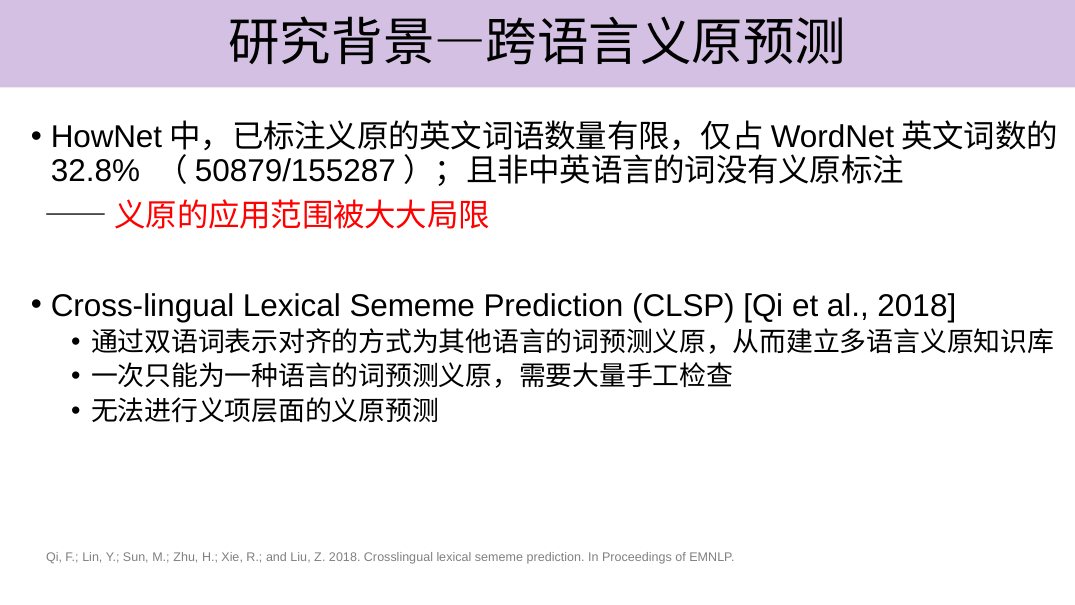

研究背景—跨语言义原预测
HowNet中，已标注义原的英文词语数量有限，仅占WordNet英文词数的32.8% （50879/155287）；且非中英语言的词没有义原标注
  ——义原的应用范围被大大局限

Cross-lingual Lexical Sememe Prediction (CLSP) [Qi et al., 2018]
通过双语词表示对齐的方式为其他语言的词预测义原，从而建立多语言义原知识库
一次只能为一种语言的词预测义原，需要大量手工检查
无法进行义项层面的义原预测
Qi, F.; Lin, Y.; Sun, M.; Zhu, H.; Xie, R.; and Liu, Z. 2018. Crosslingual lexical sememe prediction. In Proceedings of EMNLP.